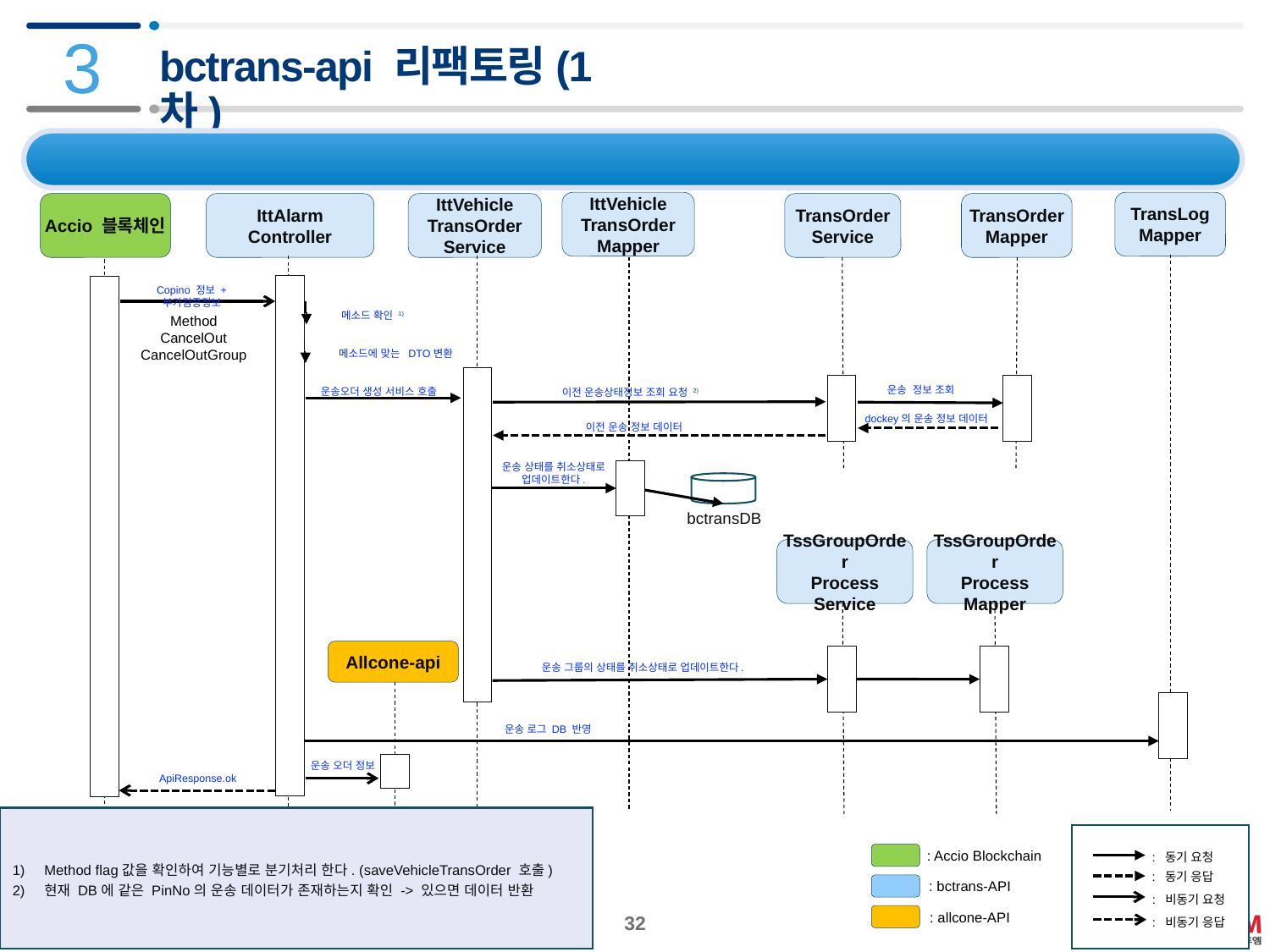

3
# bctrans-api 리팩토링(1차)
3.5 TSS 개선 사항 – 운송 오더 취소
IttVehicle
TransOrder
Mapper
TransLog
Mapper
Accio 블록체인
IttAlarm
Controller
IttVehicle
TransOrder
Service
TransOrder
Service
TransOrder
Mapper

Copino 정보 + 부가검증정보
Method
CancelOut
CancelOutGroup
메소드 확인 1)
메소드에 맞는  DTO변환

운송  정보 조회
운송오더 생성 서비스 호출
이전 운송상태정보 조회 요청 2)
dockey의 운송 정보 데이터
이전 운송 정보 데이터

운송 상태를 취소상태로 업데이트한다.

bctransDB
TssGroupOrder
Process
Service
TssGroupOrder
Process
Mapper
Allcone-api

운송 그룹의 상태를 취소상태로 업데이트한다.

운송 로그 DB 반영

운송 오더 정보
ApiResponse.ok
Method flag값을 확인하여 기능별로 분기처리 한다. (saveVehicleTransOrder 호출)
현재 DB에 같은 PinNo의 운송 데이터가 존재하는지 확인 -> 있으면 데이터 반환

:  동기 요청
:  동기 응답
:  비동기 요청
:  비동기 응답

: Accio Blockchain

: bctrans-API

: allcone-API
  32